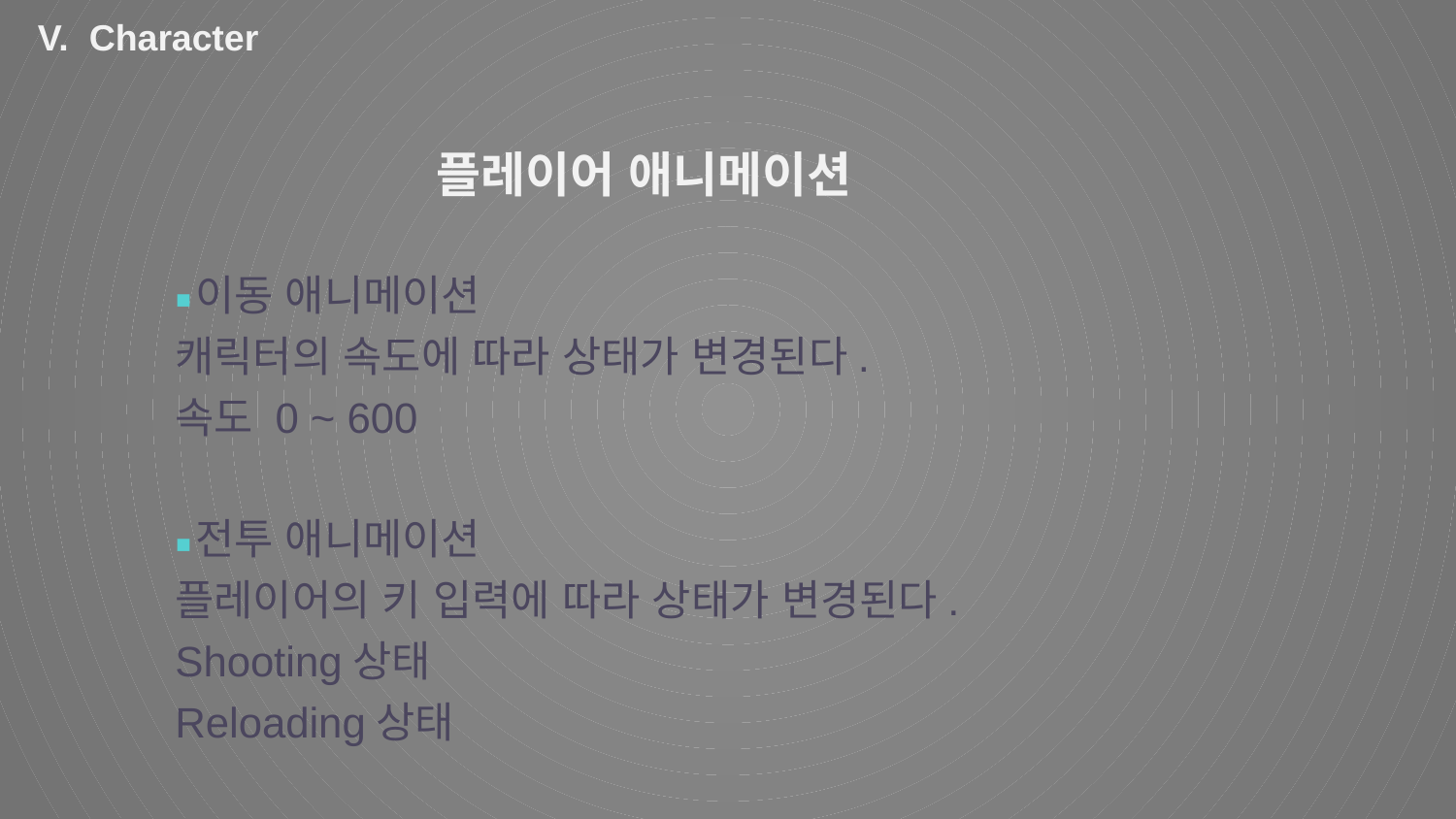

V.  Character
플레이어 애니메이션
이동 애니메이션
캐릭터의 속도에 따라 상태가 변경된다.
속도 0 ~ 600

전투 애니메이션
플레이어의 키 입력에 따라 상태가 변경된다.
Shooting상태
Reloading상태